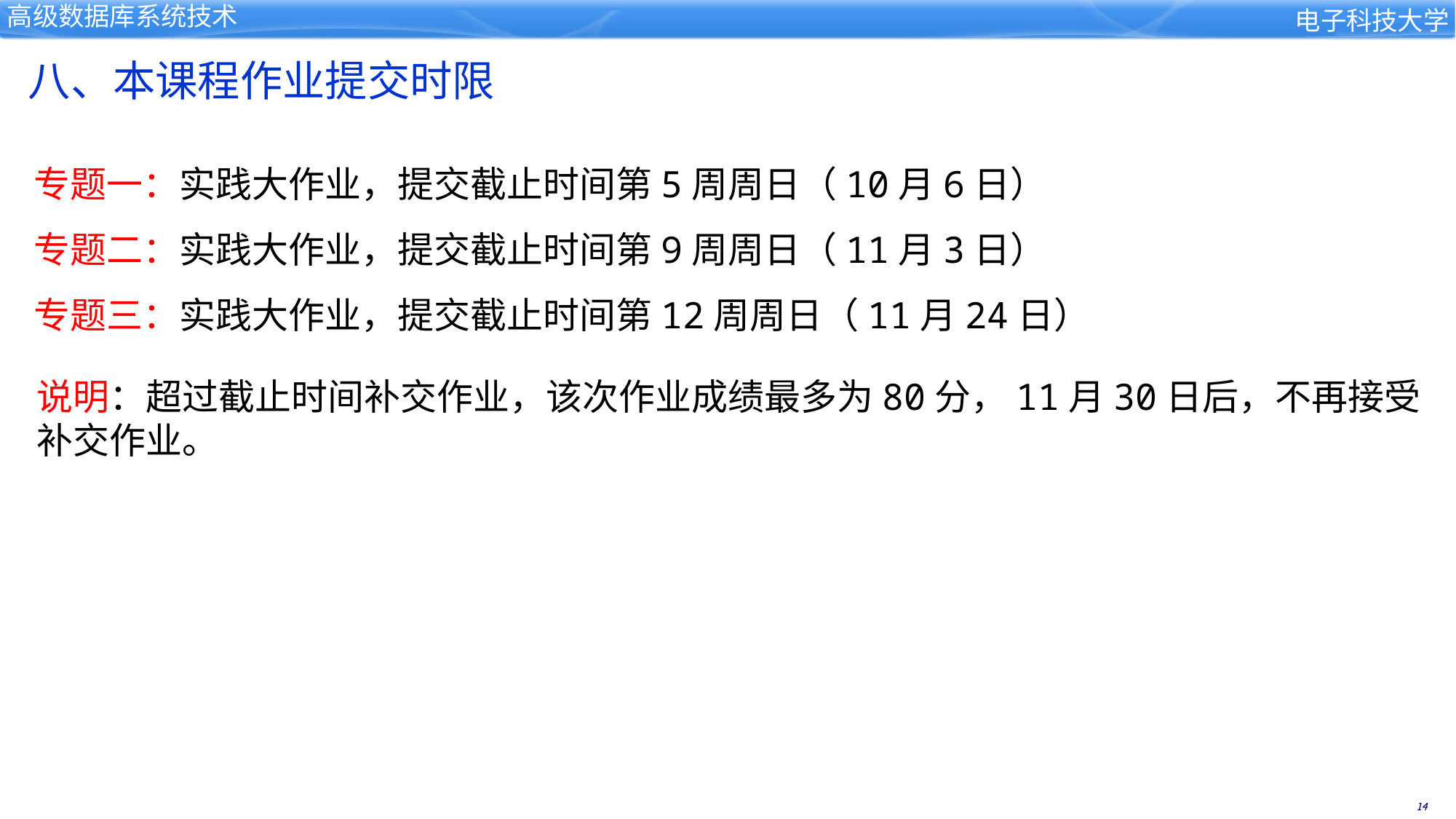

八、本课程作业提交时限
专题一：实践大作业，提交截止时间第5周周日（10月6日）
专题二：实践大作业，提交截止时间第9周周日（11月3日）
专题三：实践大作业，提交截止时间第12周周日（11月24日）
说明：超过截止时间补交作业，该次作业成绩最多为80分，11月30日后，不再接受补交作业。